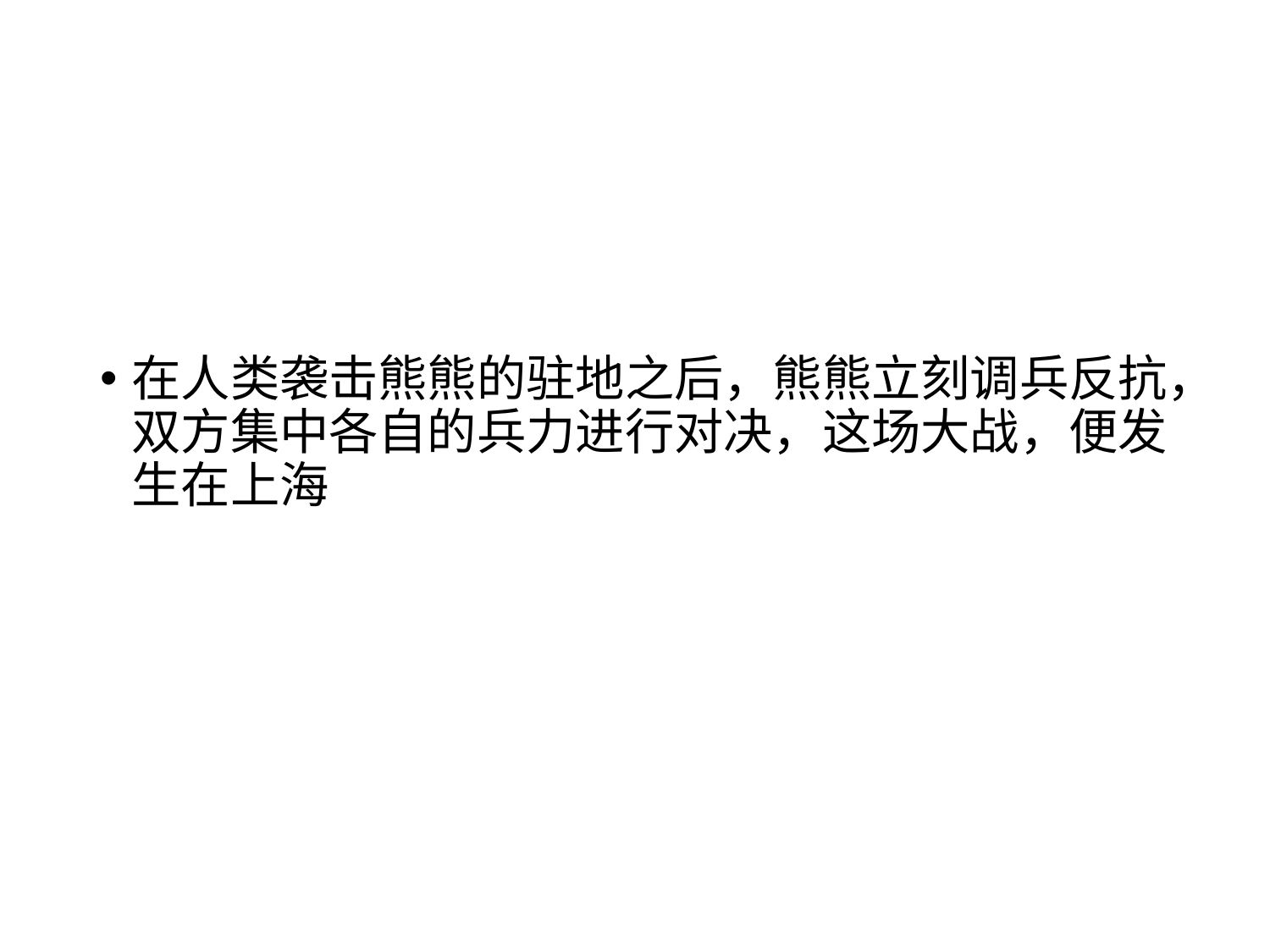

#
在人类袭击熊熊的驻地之后，熊熊立刻调兵反抗，双方集中各自的兵力进行对决，这场大战，便发生在上海